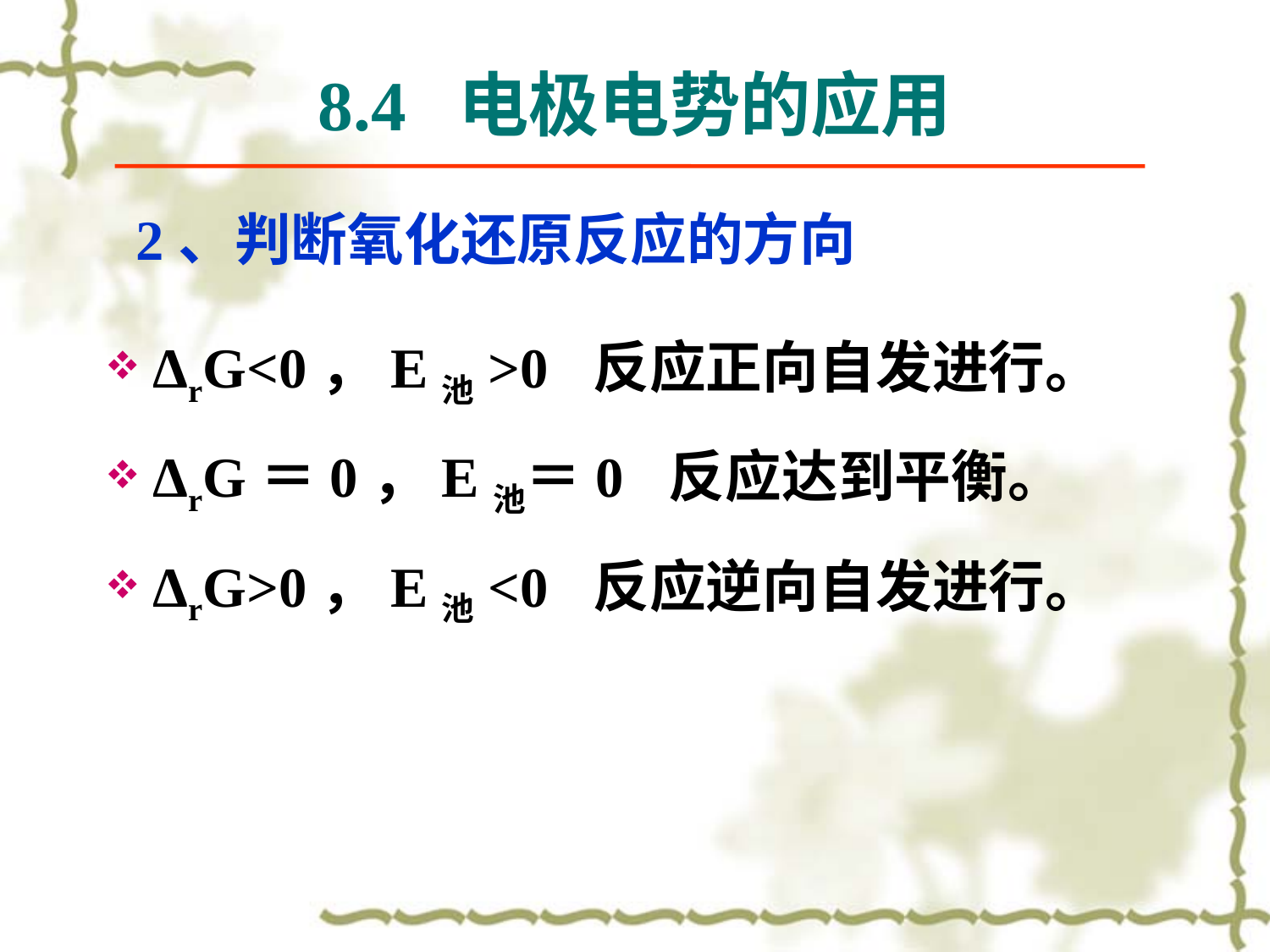

8.4  电极电势的应用

2、判断氧化还原反应的方向
ΔrG<0，E池>0  反应正向自发进行。
ΔrG＝0，E池＝0  反应达到平衡。
ΔrG>0，E池<0  反应逆向自发进行。